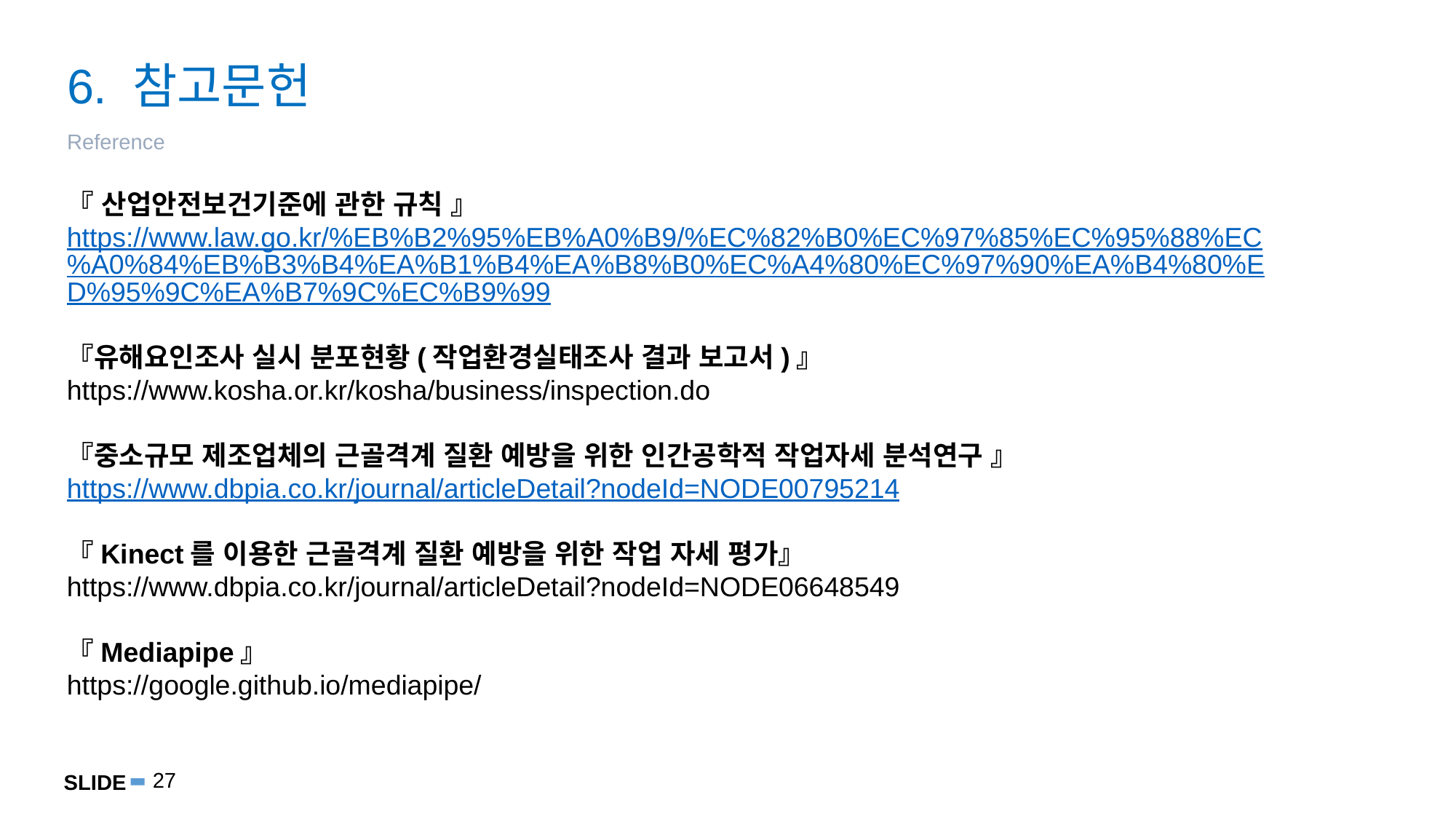

# 6. 참고문헌
Reference
『 산업안전보건기준에 관한 규칙 』
https://www.law.go.kr/%EB%B2%95%EB%A0%B9/%EC%82%B0%EC%97%85%EC%95%88%EC%A0%84%EB%B3%B4%EA%B1%B4%EA%B8%B0%EC%A4%80%EC%97%90%EA%B4%80%ED%95%9C%EA%B7%9C%EC%B9%99

『유해요인조사 실시 분포현황(작업환경실태조사 결과 보고서)』
https://www.kosha.or.kr/kosha/business/inspection.do

『중소규모 제조업체의 근골격계 질환 예방을 위한 인간공학적 작업자세 분석연구 』
https://www.dbpia.co.kr/journal/articleDetail?nodeId=NODE00795214

『Kinect를 이용한 근골격계 질환 예방을 위한 작업 자세 평가』
https://www.dbpia.co.kr/journal/articleDetail?nodeId=NODE06648549

『Mediapipe』
https://google.github.io/mediapipe/